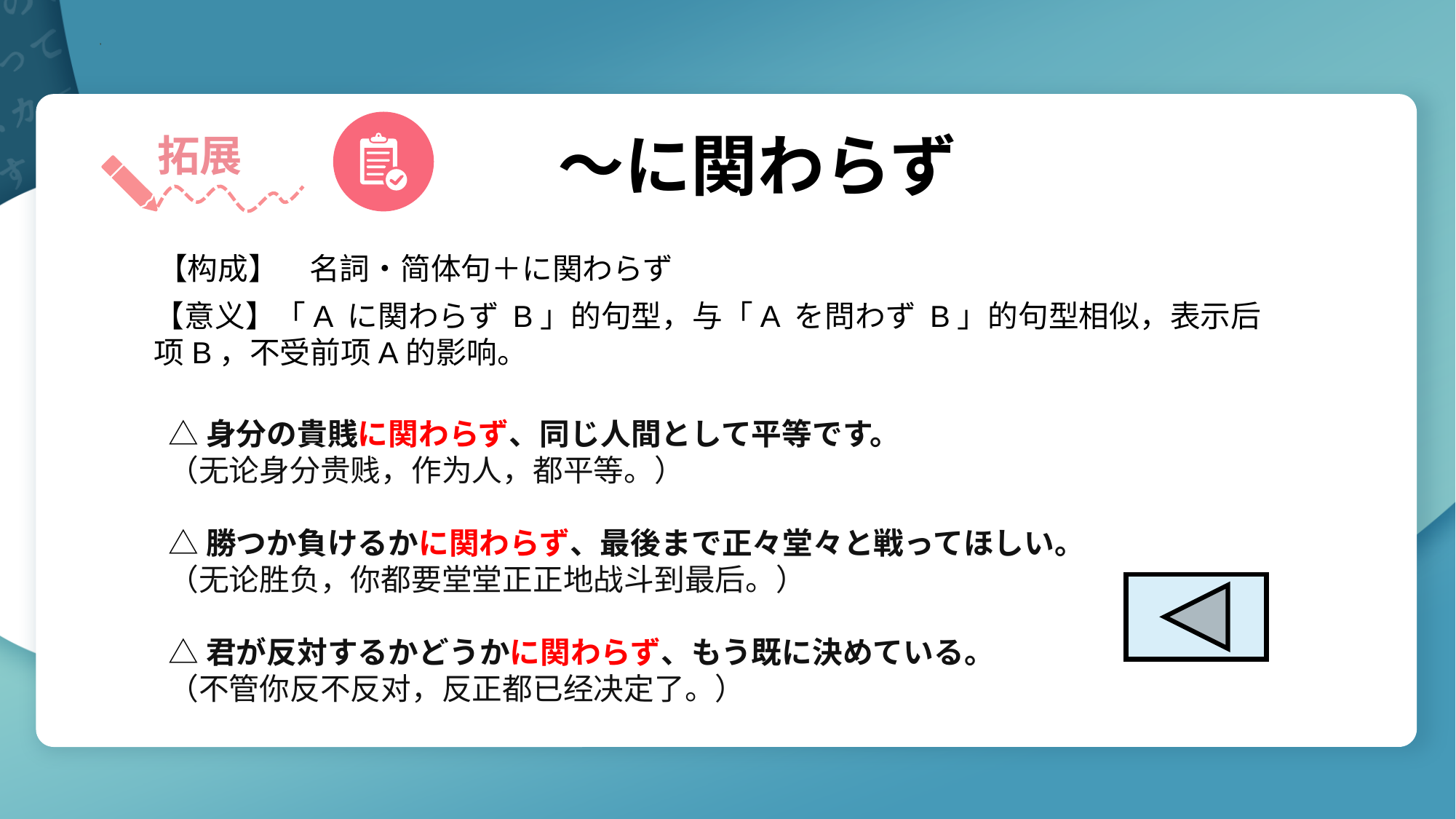

拓展

～に関わらず
【构成】　名詞・简体句＋に関わらず
【意义】「A に関わらず B」的句型，与「A を問わず B」的句型相似，表示后项B，不受前项A的影响。
△身分の貴賎に関わらず、同じ人間として平等です。
（无论身分贵贱，作为人，都平等。）

△勝つか負けるかに関わらず、最後まで正々堂々と戦ってほしい。
（无论胜负，你都要堂堂正正地战斗到最后。）

△君が反対するかどうかに関わらず、もう既に決めている。
（不管你反不反对，反正都已经决定了。）